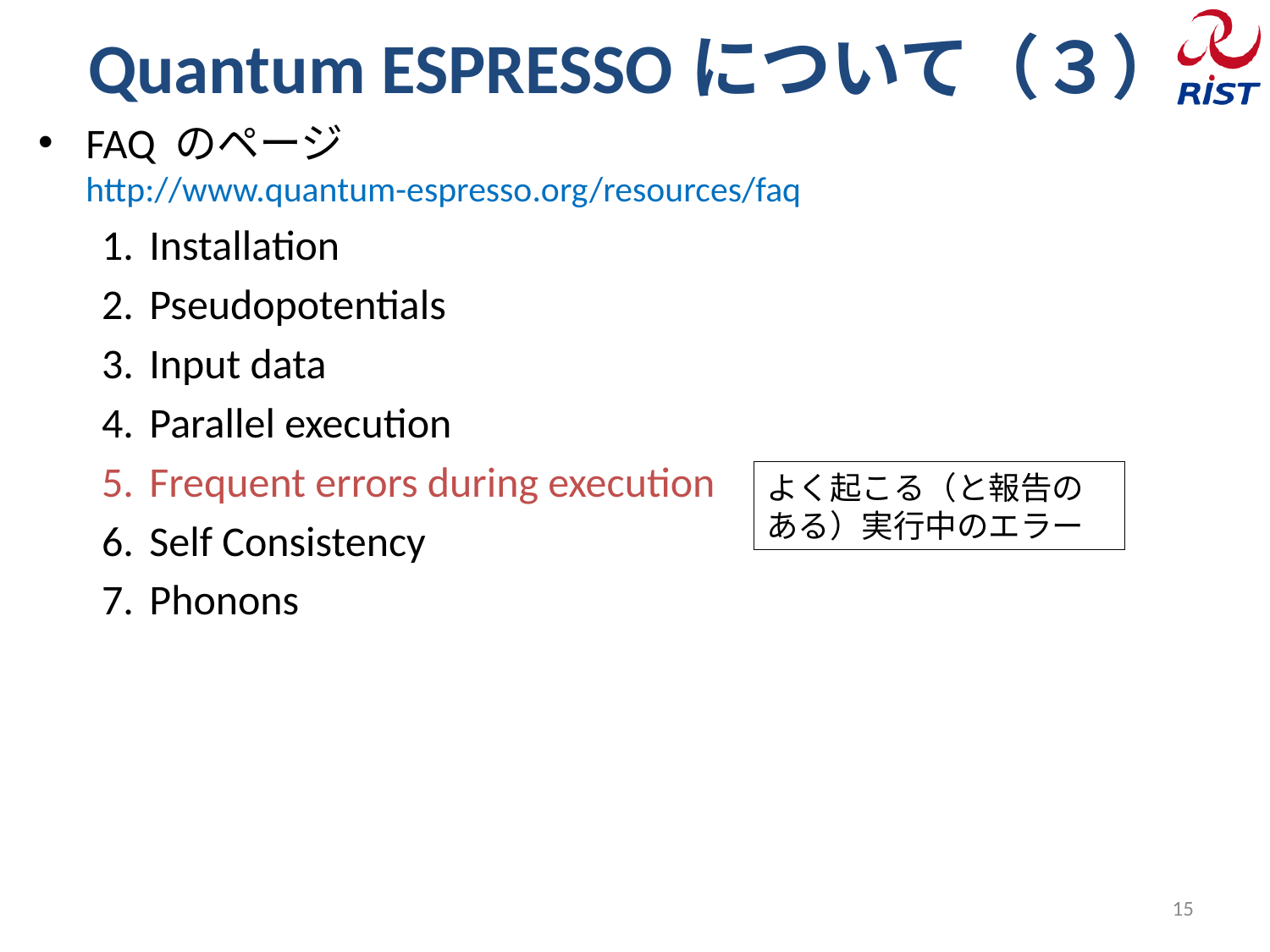

# Quantum ESPRESSOについて（３）
FAQ のページ
http://www.quantum-espresso.org/resources/faq
Installation
Pseudopotentials
Input data
Parallel execution
Frequent errors during execution
Self Consistency
Phonons
よく起こる（と報告のある）実行中のエラー
15